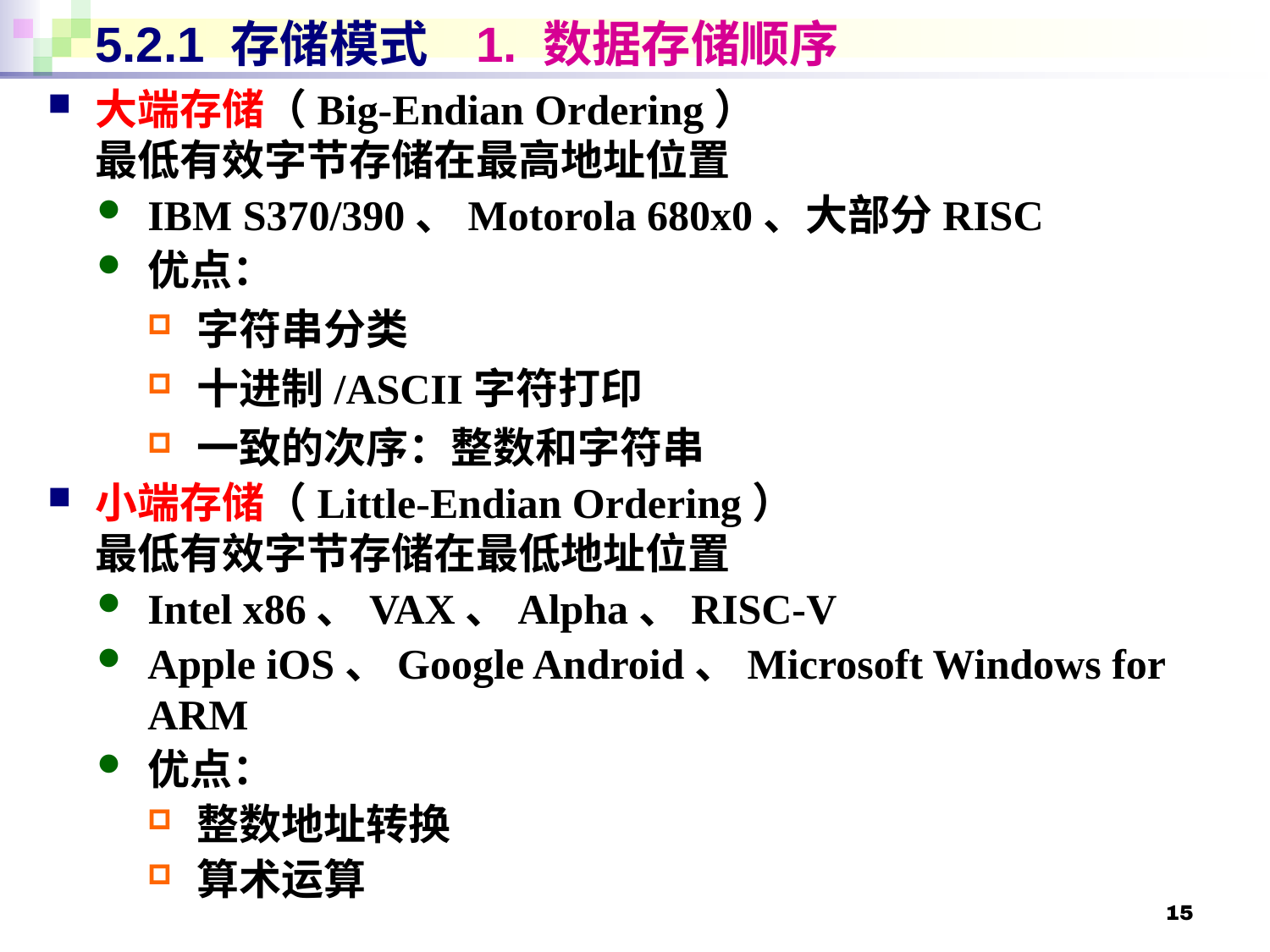

# 5.2.1 存储模式	1. 数据存储顺序
大端存储（Big-Endian Ordering）
最低有效字节存储在最高地址位置
IBM S370/390、Motorola 680x0、大部分RISC
优点：
字符串分类
十进制/ASCII字符打印
一致的次序：整数和字符串
小端存储（Little-Endian Ordering）
最低有效字节存储在最低地址位置
Intel x86、VAX、Alpha、RISC-V
Apple iOS、Google Android、Microsoft Windows for ARM
优点：
整数地址转换
算术运算
15